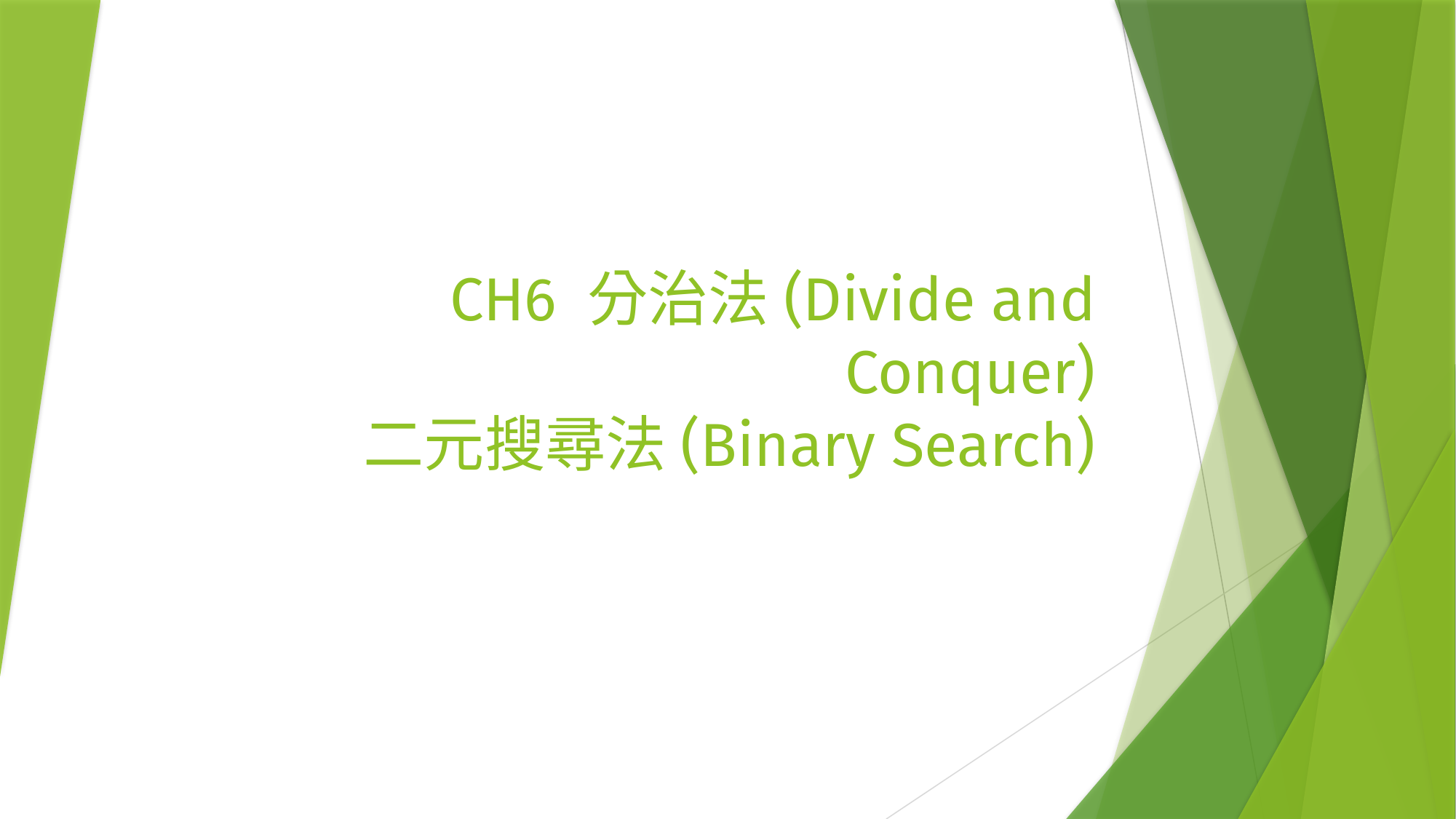

# CH6 分治法(Divide and Conquer) 二元搜尋法(Binary Search)